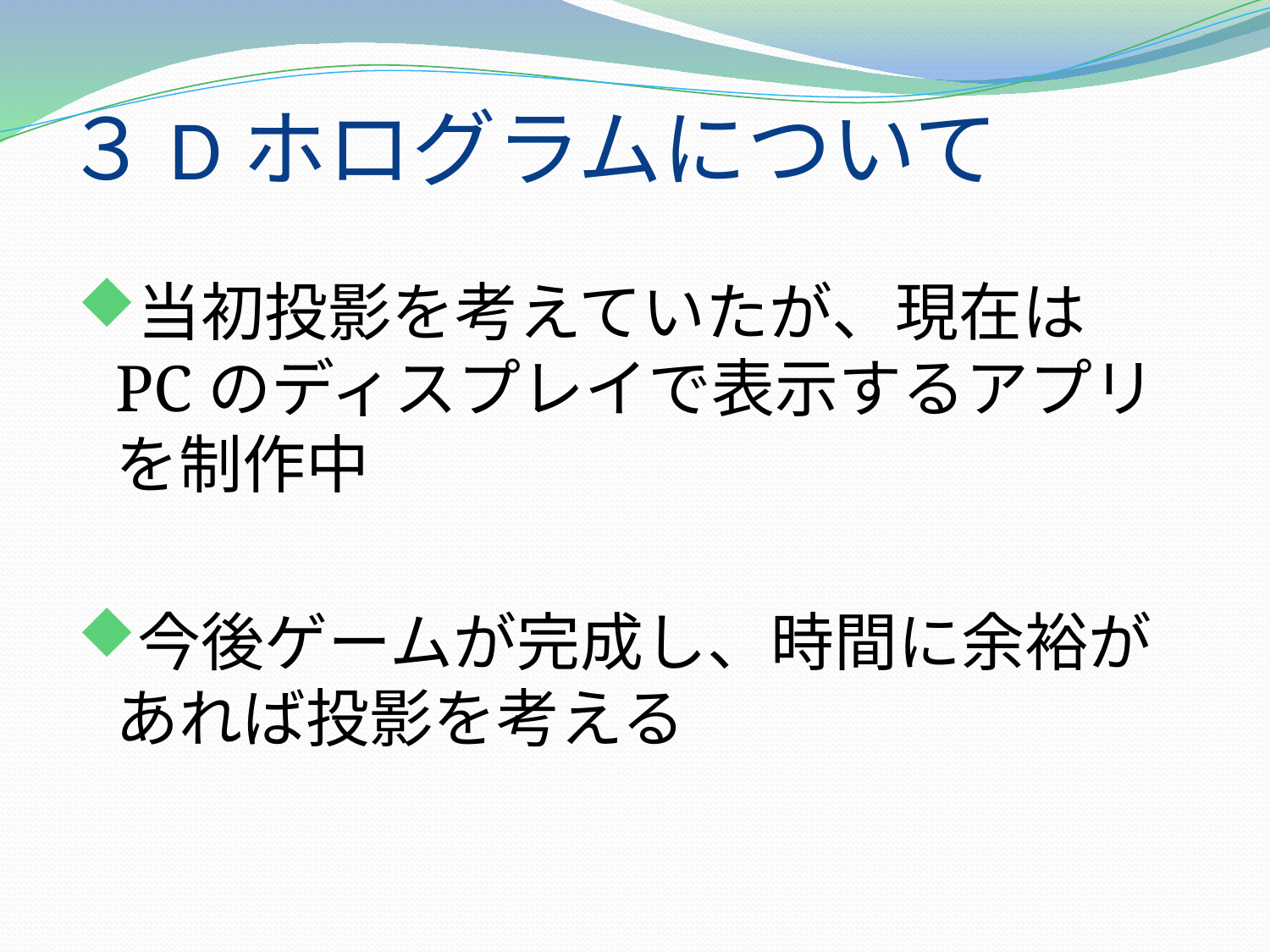

# ３Dホログラムについて
当初投影を考えていたが、現在はPCのディスプレイで表示するアプリを制作中

今後ゲームが完成し、時間に余裕があれば投影を考える